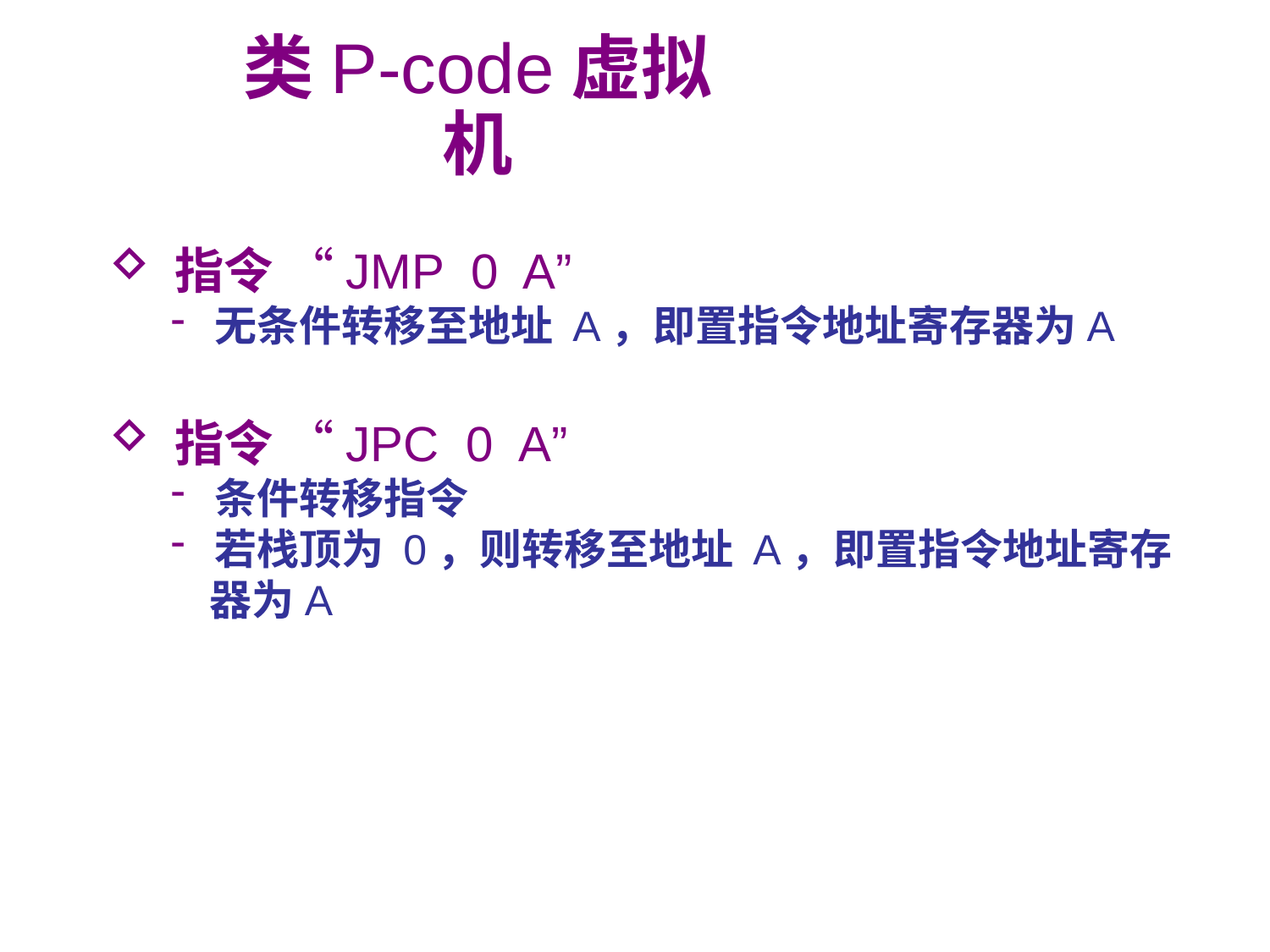

类P-code虚拟机
 指令 “JMP  0  A”
  无条件转移至地址 A，即置指令地址寄存器为A
 指令 “JPC  0  A”
  条件转移指令
  若栈顶为 0，则转移至地址 A，即置指令地址寄存
   器为A